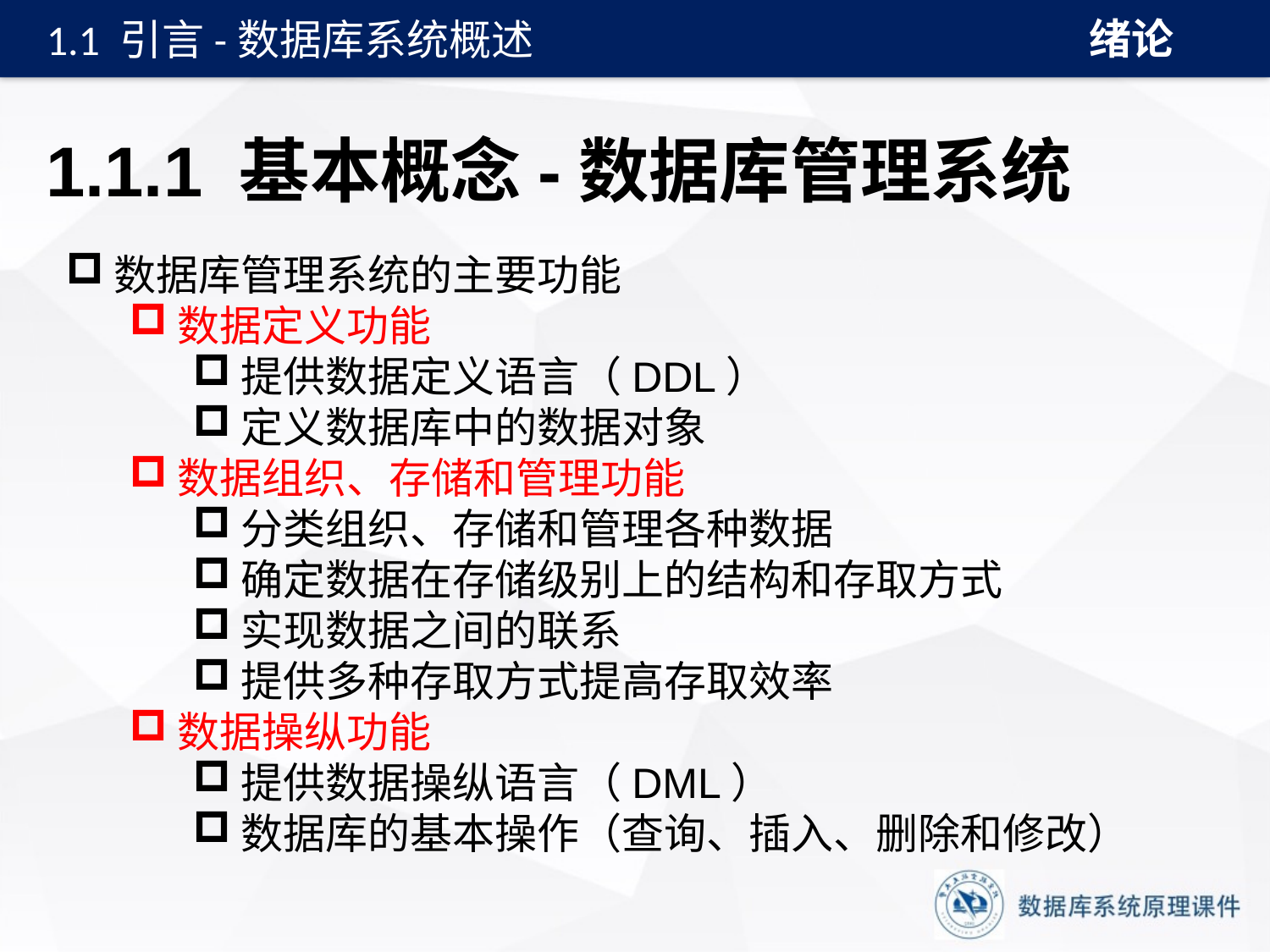

绪论
1.1 引言-数据库系统概述
# 1.1.1 基本概念-数据库管理系统
数据库管理系统的主要功能
数据定义功能
提供数据定义语言（DDL）
定义数据库中的数据对象
数据组织、存储和管理功能
分类组织、存储和管理各种数据
确定数据在存储级别上的结构和存取方式
实现数据之间的联系
提供多种存取方式提高存取效率
数据操纵功能
提供数据操纵语言（DML）
数据库的基本操作（查询、插入、删除和修改）